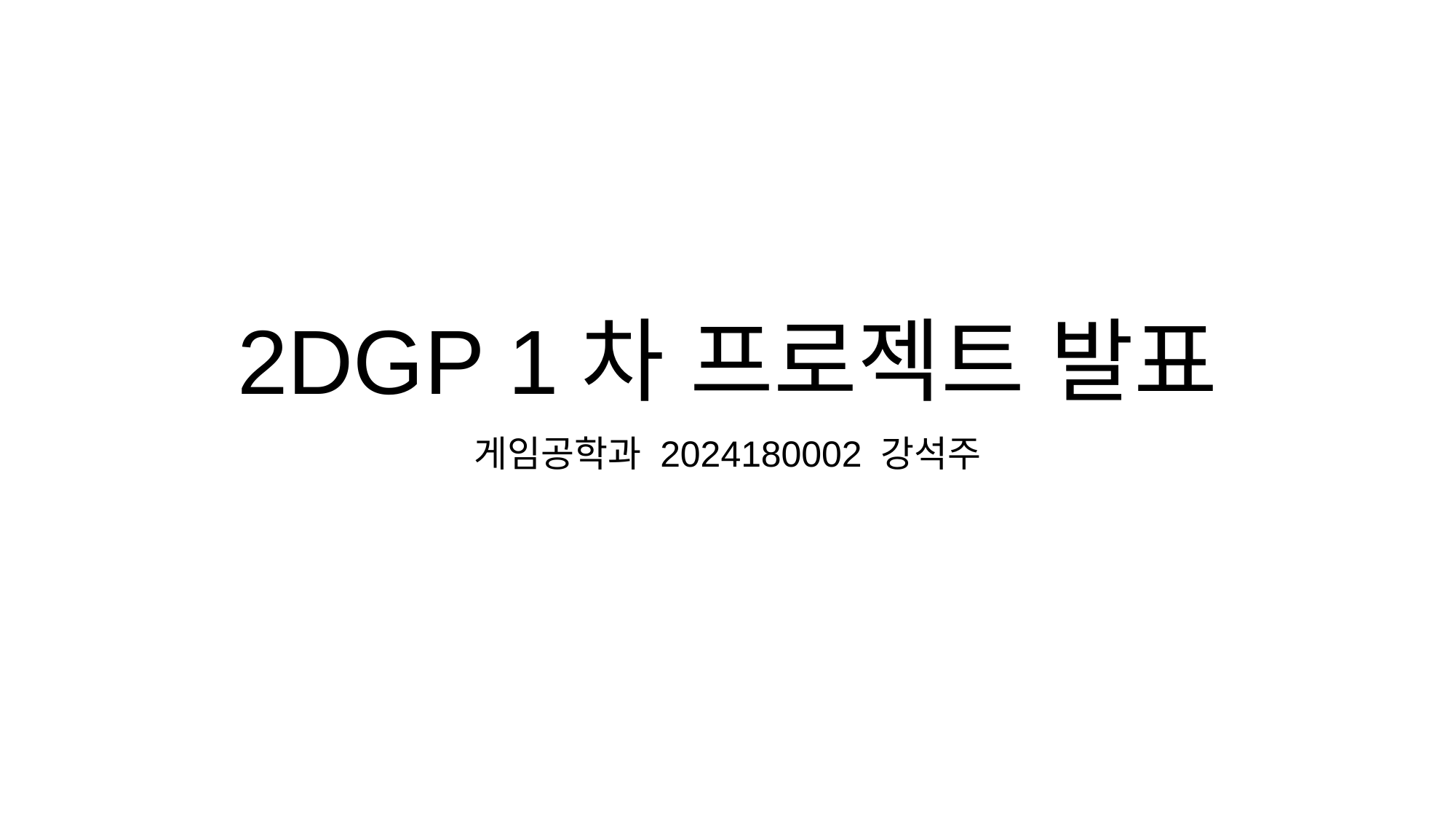

# 2DGP 1차 프로젝트 발표
게임공학과 2024180002 강석주